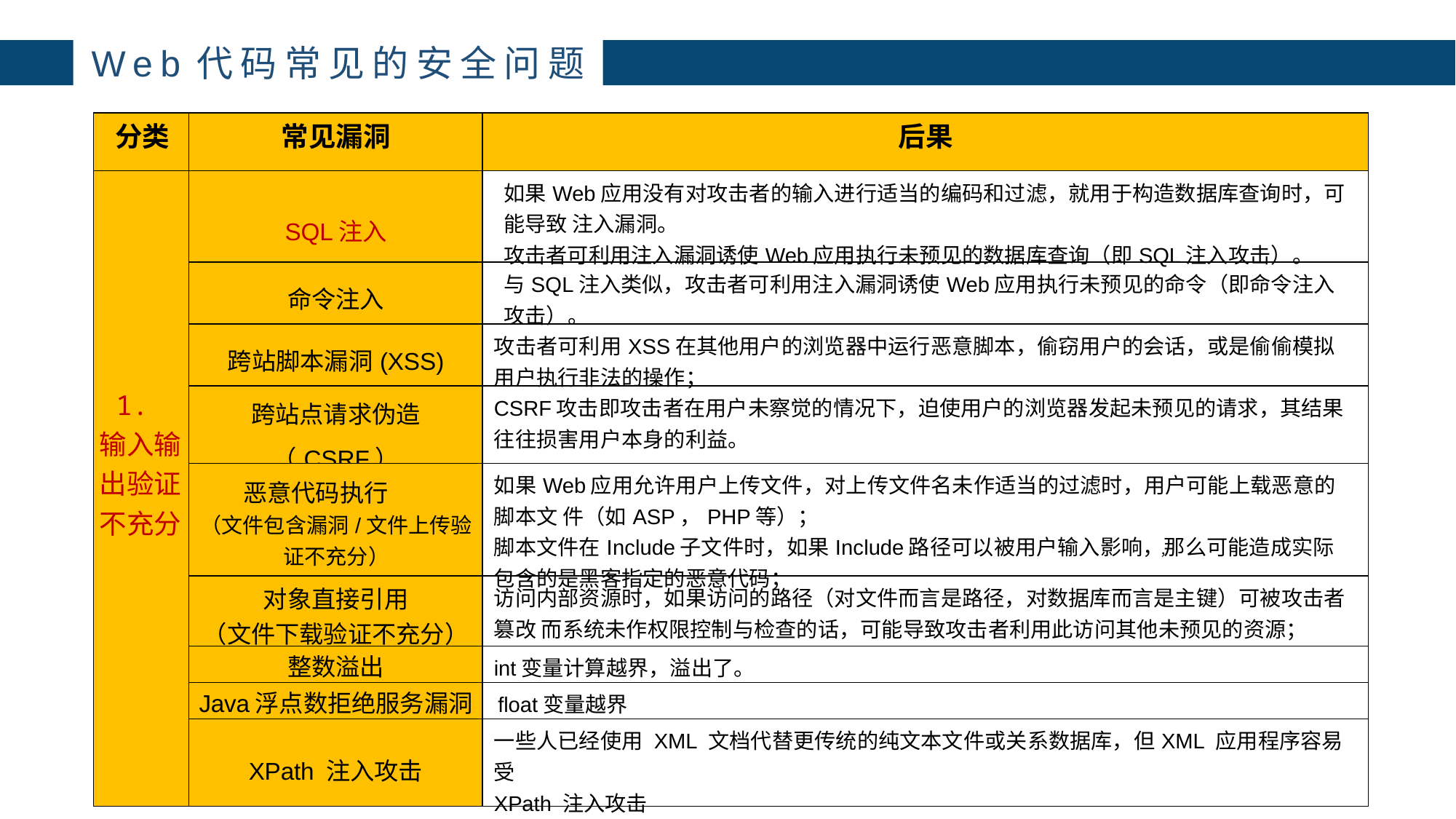

主讲：枕边月亮

# Web代码常见的安全问题
| 分类 | 常见漏洞 | 后果 |
| --- | --- | --- |
| 1. 输入输 出验证 不充分 | SQL注入 | 如果Web应用没有对攻击者的输入进行适当的编码和过滤，就用于构造数据库查询时，可能导致 注入漏洞。 攻击者可利用注入漏洞诱使Web应用执行未预见的数据库查询（即SQL注入攻击）。 |
|  | 命令注入 | 与SQL注入类似，攻击者可利用注入漏洞诱使Web应用执行未预见的命令（即命令注入攻击）。 |
|  | 跨站脚本漏洞(XSS) | 攻击者可利用XSS在其他用户的浏览器中运行恶意脚本，偷窃用户的会话，或是偷偷模拟用户执行非法的操作； |
|  | 跨站点请求伪造 （CSRF） | CSRF攻击即攻击者在用户未察觉的情况下，迫使用户的浏览器发起未预见的请求，其结果往往损害用户本身的利益。 |
|  | 恶意代码执行 （文件包含漏洞/文件上传验 证不充分） | 如果Web应用允许用户上传文件，对上传文件名未作适当的过滤时，用户可能上载恶意的脚本文 件（如ASP，PHP等）； 脚本文件在Include子文件时，如果Include路径可以被用户输入影响，那么可能造成实际包含的是黑客指定的恶意代码； |
|  | 对象直接引用 （文件下载验证不充分） | 访问内部资源时，如果访问的路径（对文件而言是路径，对数据库而言是主键）可被攻击者篡改 而系统未作权限控制与检查的话，可能导致攻击者利用此访问其他未预见的资源； |
|  | 整数溢出 | int变量计算越界，溢出了。 |
|  | Java浮点数拒绝服务漏洞 | float变量越界 |
|  | XPath 注入攻击 | 一些人已经使用 XML 文档代替更传统的纯文本文件或关系数据库，但XML 应用程序容易受 XPath 注入攻击 |
4
，